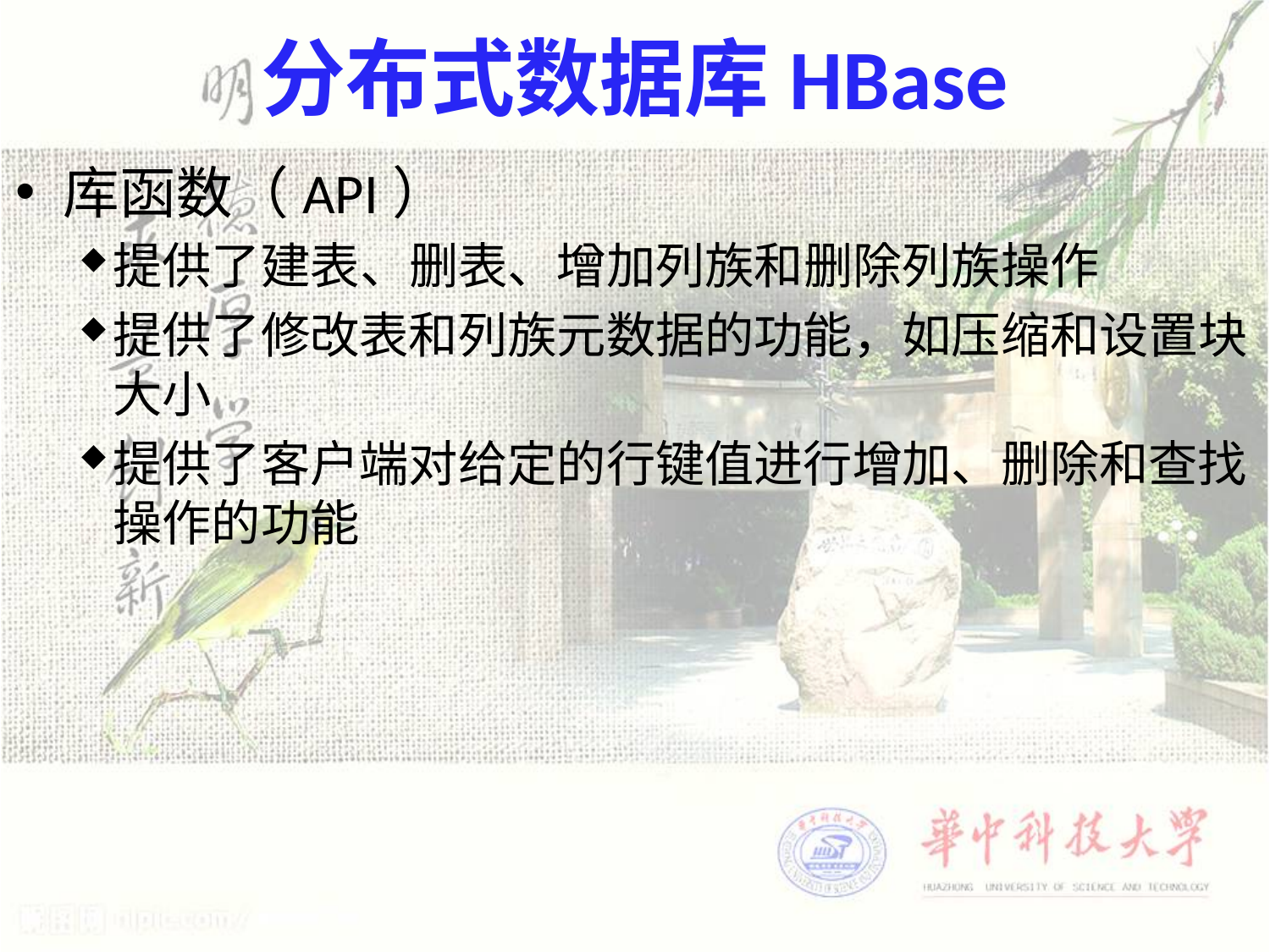

# 分布式数据库HBase
库函数（API）
提供了建表、删表、增加列族和删除列族操作
提供了修改表和列族元数据的功能，如压缩和设置块大小
提供了客户端对给定的行键值进行增加、删除和查找操作的功能